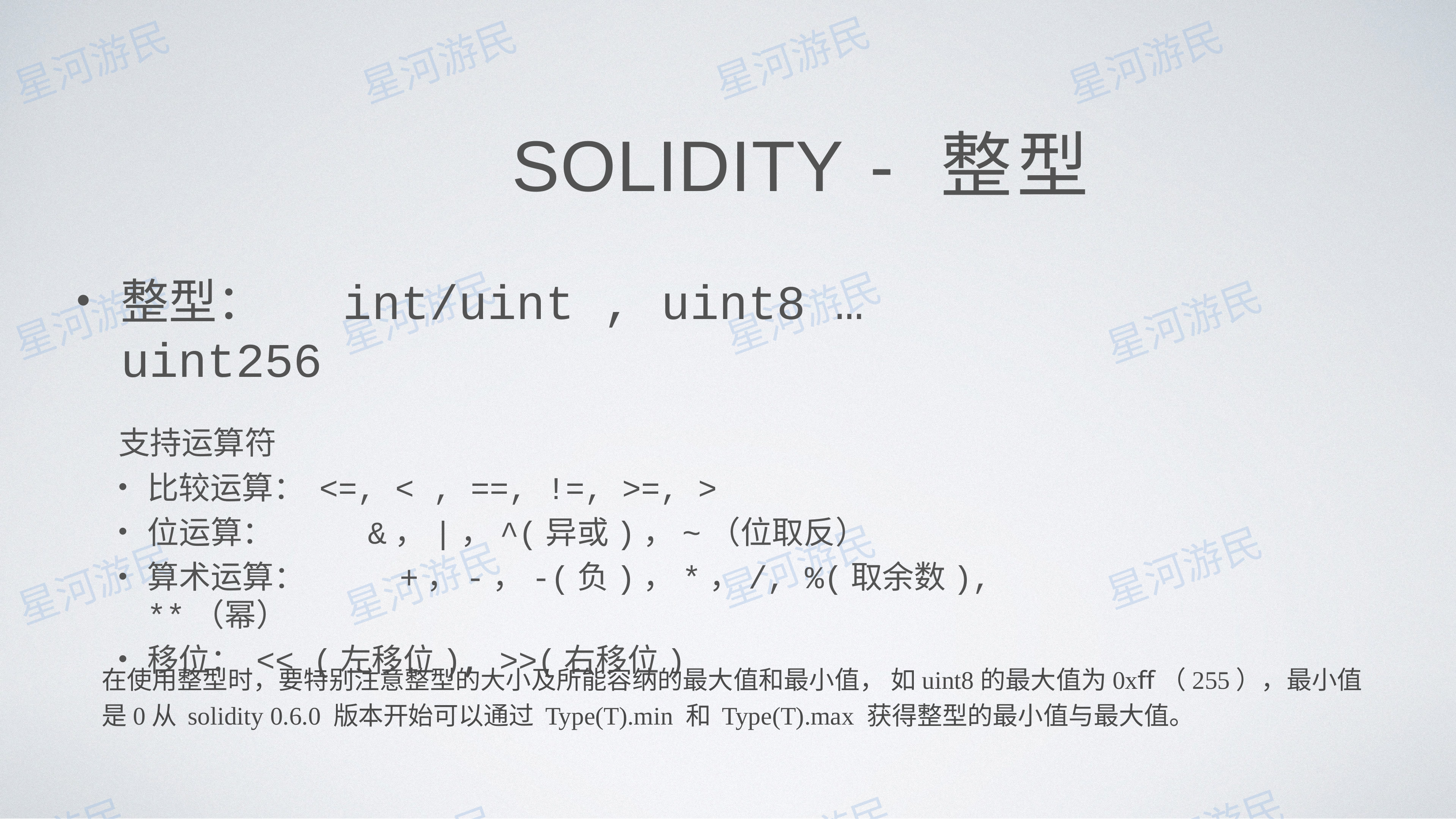

# SOLIDITY - 整型
整型：	int/uint , uint8 … uint256
⽀持运算符
⽐较运算： <=, < , ==, !=, >=, >
位运算：	&，|，^(异或)，~（位取反）
算术运算：	+，-，-(负)，*，/, %(取余数), **（幂）
移位： << (左移位), >>(右移位)
在使⽤整型时，要特别注意整型的⼤⼩及所能容纳的最⼤值和最⼩值， 如uint8的最⼤值为0xff（255），最⼩值是0从 solidity 0.6.0 版本开始可以通过 Type(T).min 和 Type(T).max 获得整型的最⼩值与最⼤值。